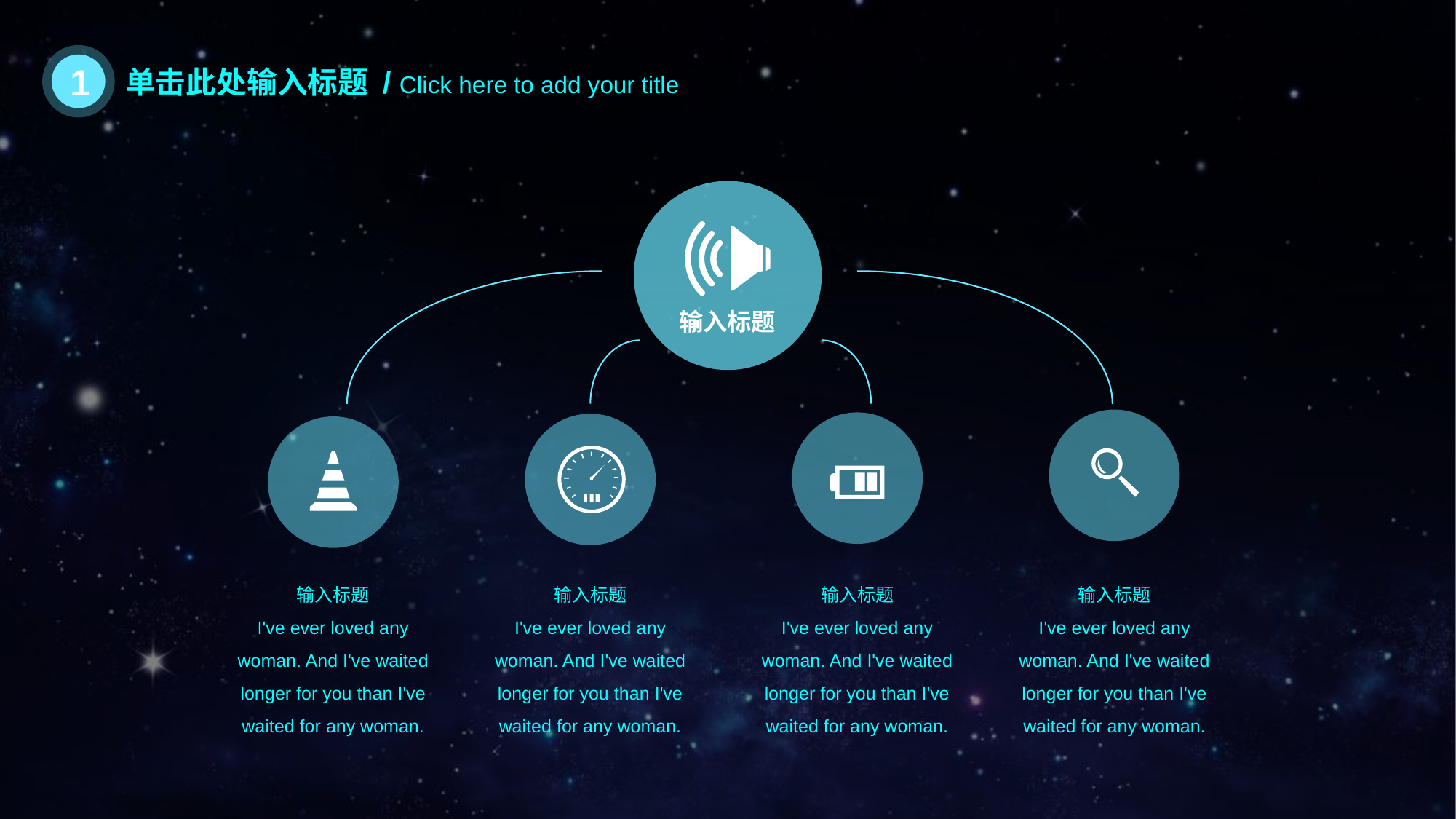

1
单击此处输入标题 / Click here to add your title

输入标题

输入标题
I've ever loved any woman. And I've waited longer for you than I've waited for any woman.
输入标题
I've ever loved any woman. And I've waited longer for you than I've waited for any woman.
输入标题
I've ever loved any woman. And I've waited longer for you than I've waited for any woman.
输入标题
I've ever loved any woman. And I've waited longer for you than I've waited for any woman.